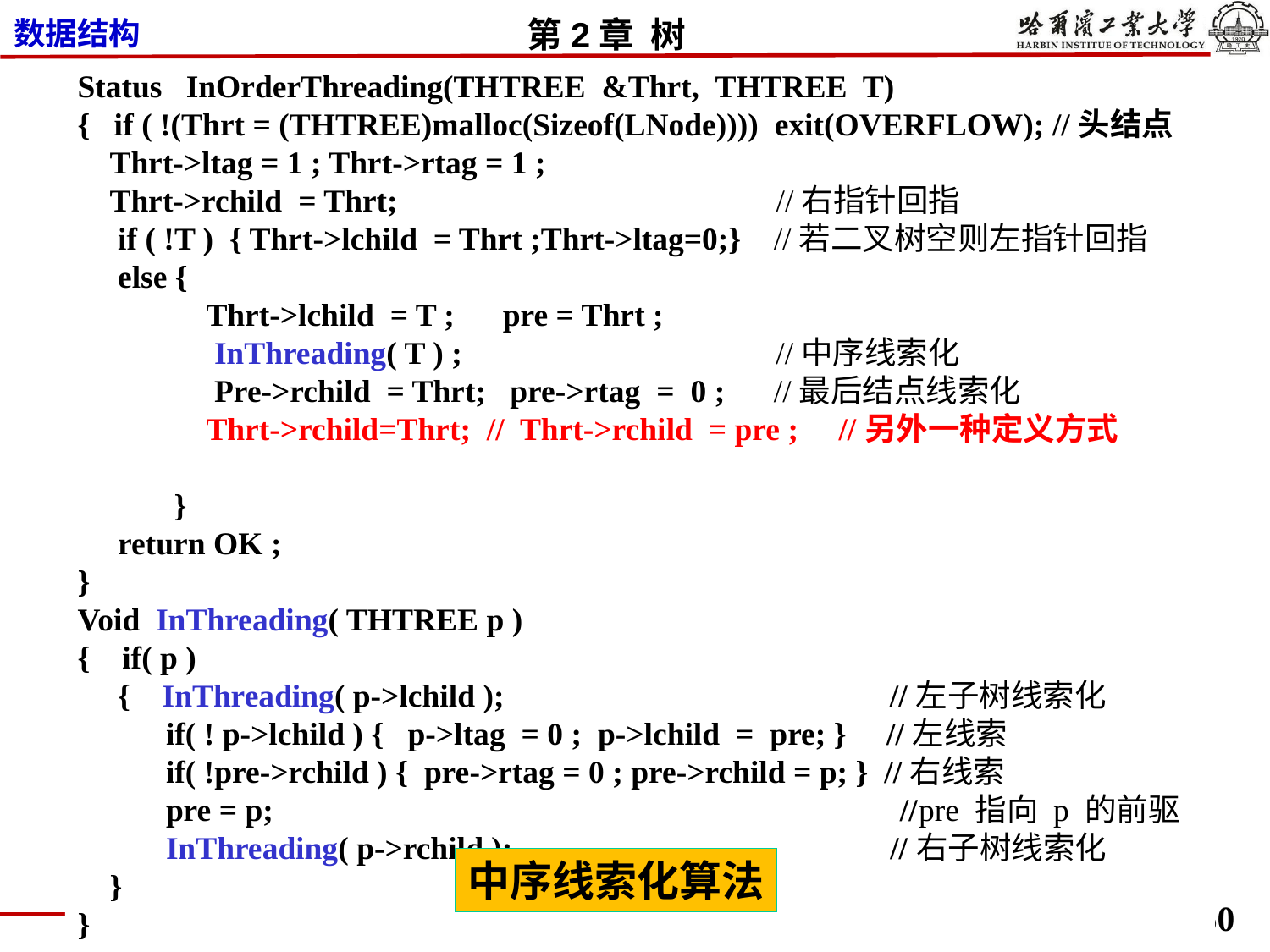

Status   InOrderThreading(THTREE  &Thrt,  THTREE  T)
{   if ( !(Thrt = (THTREE)malloc(Sizeof(LNode))))  exit(OVERFLOW); //头结点
    Thrt->ltag = 1 ; Thrt->rtag = 1 ;
    Thrt->rchild  = Thrt;                                               //右指针回指
     if ( !T )  { Thrt->lchild  = Thrt ;Thrt->ltag=0;}    //若二叉树空则左指针回指
     else {
                Thrt->lchild  = T ;      pre = Thrt ;
                 InThreading( T ) ;                                       //中序线索化
                 Pre->rchild  = Thrt;   pre->rtag  =  0 ;      //最后结点线索化
                Thrt->rchild=Thrt;  //  Thrt->rchild  = pre ;     //另外一种定义方式
            }
     return OK ;
}
Void  InThreading( THTREE p )
{    if( p )
     {    InThreading( p->lchild );                                                //左子树线索化
           if( ! p->lchild ) {   p->ltag  = 0 ;  p->lchild  =  pre; }     //左线索
           if( !pre->rchild ) {  pre->rtag = 0 ; pre->rchild = p; }  //右线索
           pre = p;                                                                              //pre 指向 p 的前驱
           InThreading( p->rchild );                                               //右子树线索化
    }
}
中序线索化：
1、将二叉树的空指针改为指向前驱或后继的线索；
2、前驱或后继的信息只有在遍历时才能得到；
3、线索化：在遍历的过程中修改线索；
       pre 始终指向刚刚访问过的节点；
       p 指向当前访问过的节点，pre指向他的前驱；
中序线索化算法